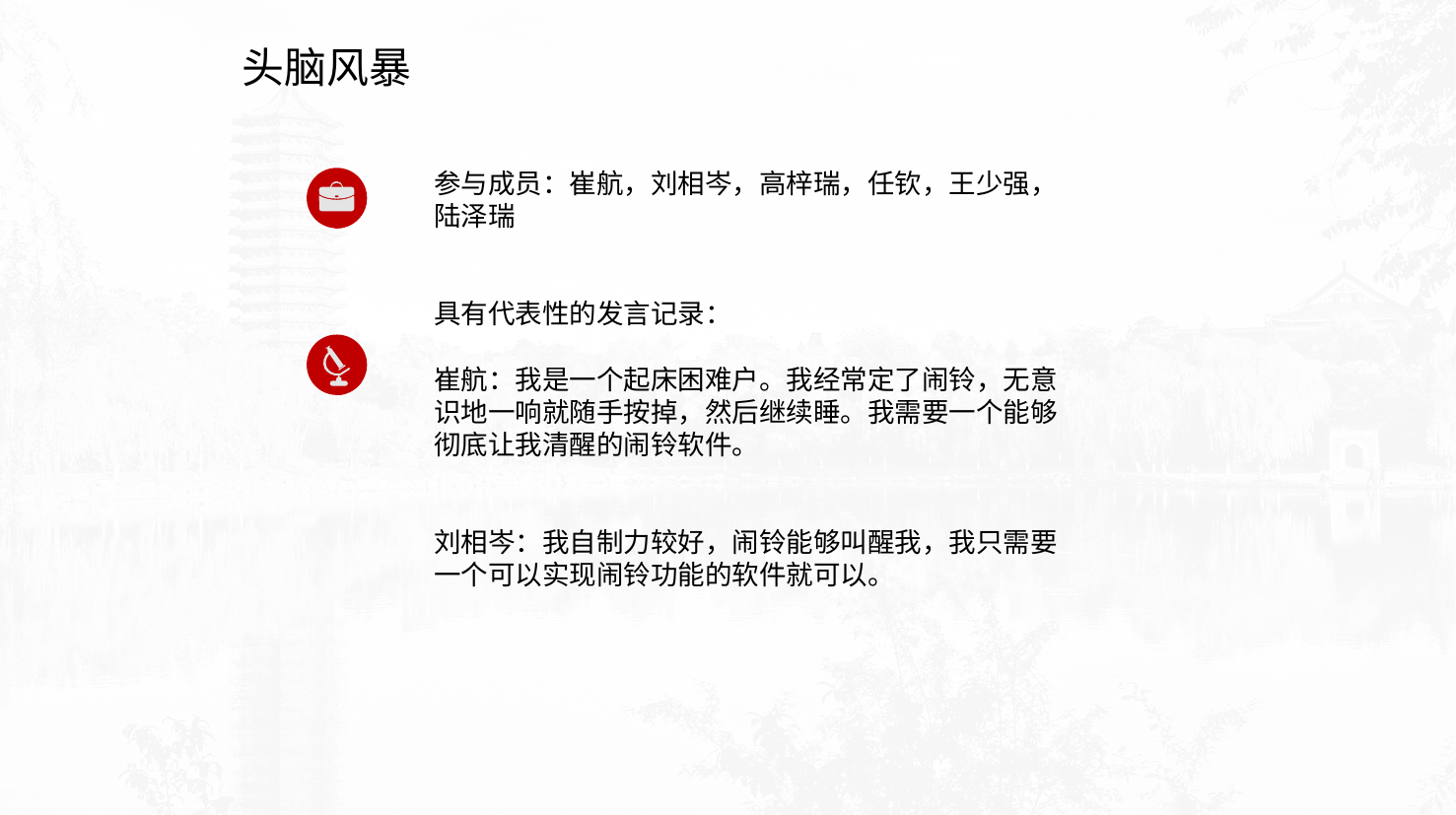

头脑风暴
参与成员：崔航，刘相岑，高梓瑞，任钦，王少强，陆泽瑞

具有代表性的发言记录：

崔航：我是一个起床困难户。我经常定了闹铃，无意识地一响就随手按掉，然后继续睡。我需要一个能够彻底让我清醒的闹铃软件。

刘相岑：我自制力较好，闹铃能够叫醒我，我只需要一个可以实现闹铃功能的软件就可以。

点击添加文本

点击添加文本
点击添加文本
点击添加文本